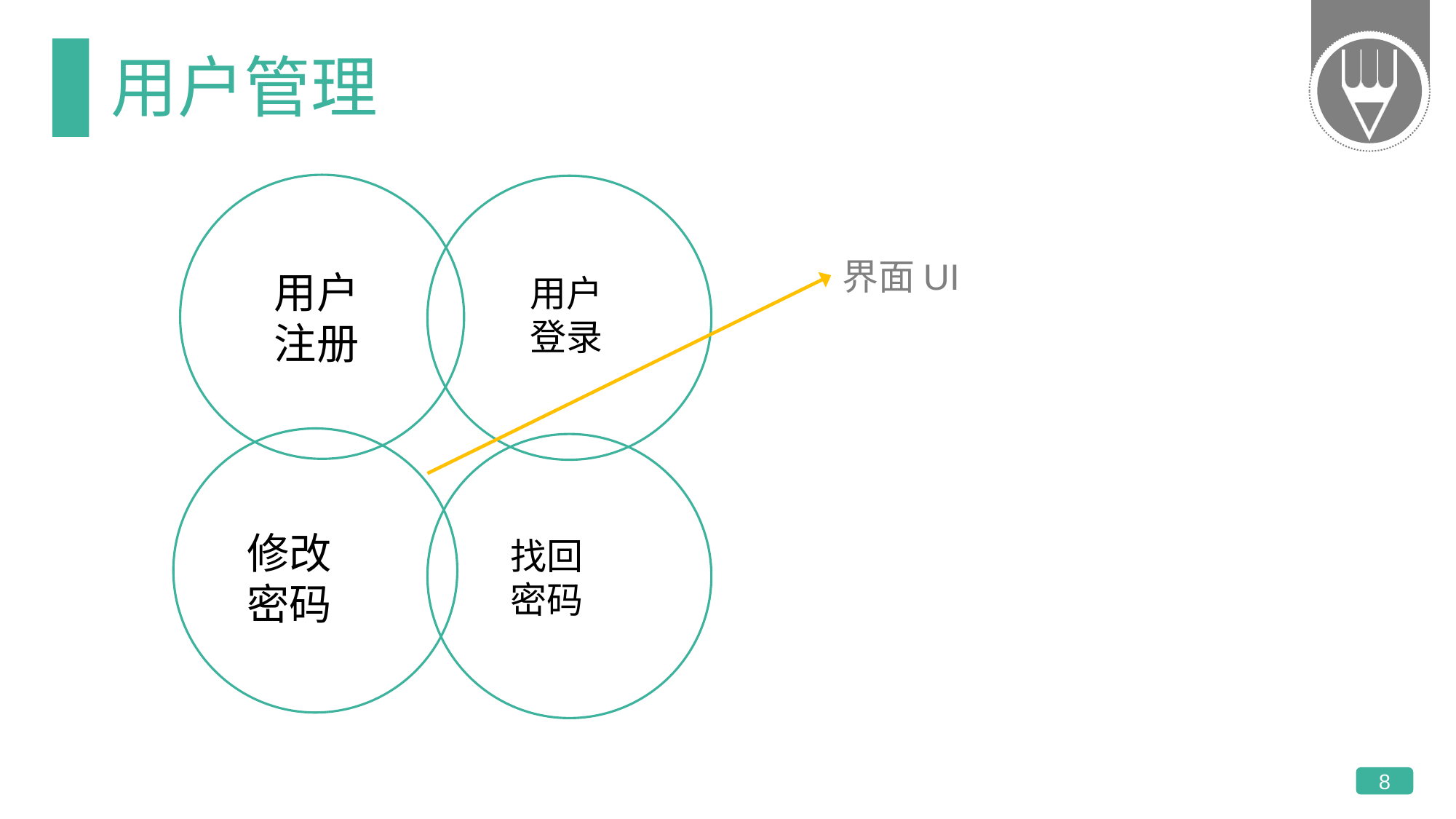

# 用户管理

界面UI
用户
注册
用户
登录
修改
密码
找回
密码
8